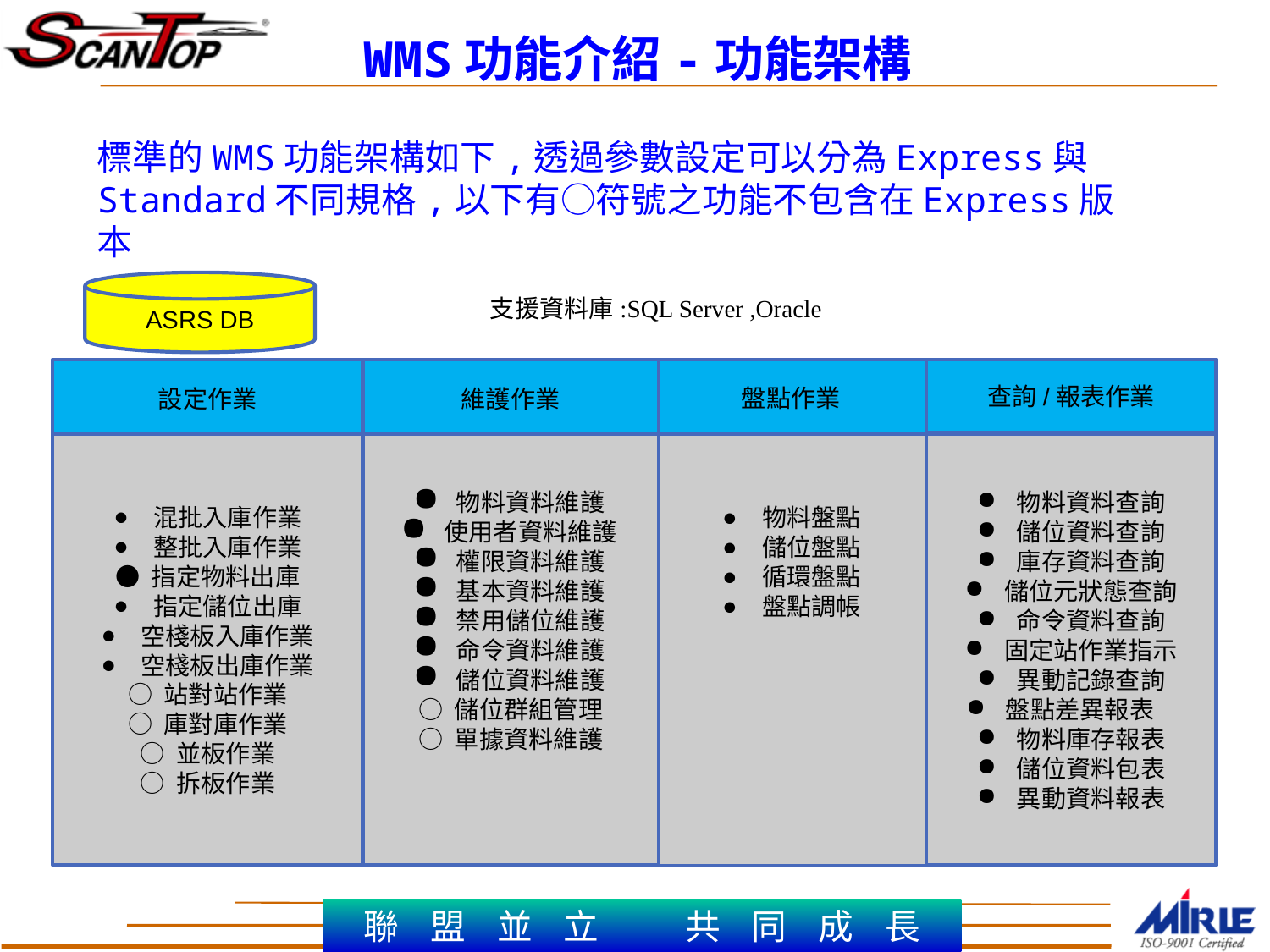

# WMS功能介紹-功能架構
標準的WMS功能架構如下,透過參數設定可以分為Express與Standard不同規格,以下有○符號之功能不包含在Express版本
ASRS DB
支援資料庫:SQL Server ,Oracle
設定作業
維護作業
盤點作業
查詢/報表作業
物料資料查詢
儲位資料查詢
庫存資料查詢
儲位元狀態查詢
命令資料查詢
固定站作業指示
異動記錄查詢
盤點差異報表
物料庫存報表
儲位資料包表
異動資料報表

物料資料維護
使用者資料維護
權限資料維護
基本資料維護
禁用儲位維護
命令資料維護
儲位資料維護
○ 儲位群組管理
○ 單據資料維護

物料盤點
儲位盤點
循環盤點
盤點調帳

混批入庫作業
整批入庫作業
● 指定物料出庫
指定儲位出庫
空棧板入庫作業
空棧板出庫作業
○ 站對站作業
○ 庫對庫作業
○ 並板作業
○ 拆板作業